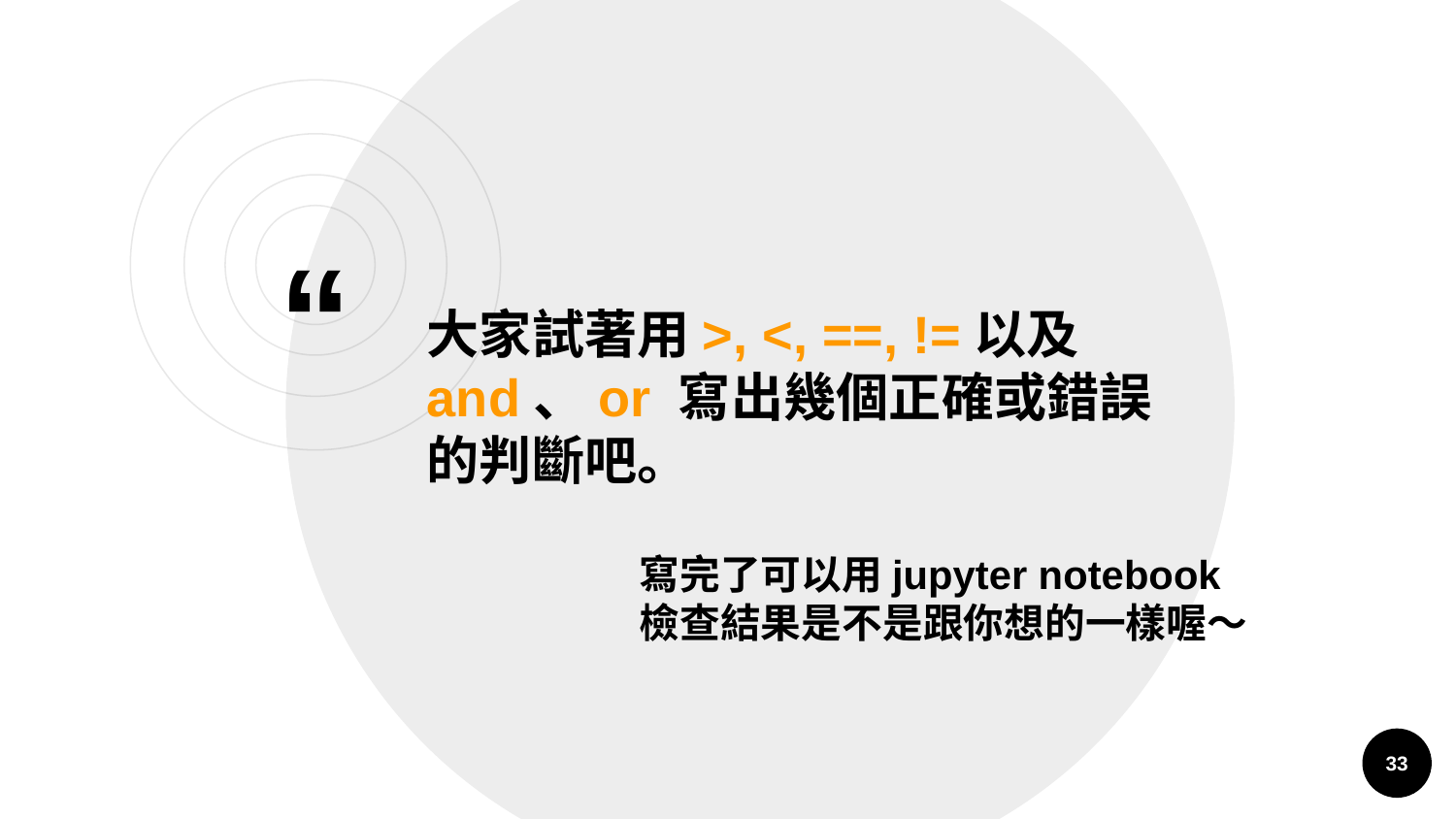

大家試著用>, <, ==, !=以及and、or 寫出幾個正確或錯誤的判斷吧。
寫完了可以用jupyter notebook檢查結果是不是跟你想的一樣喔～
33